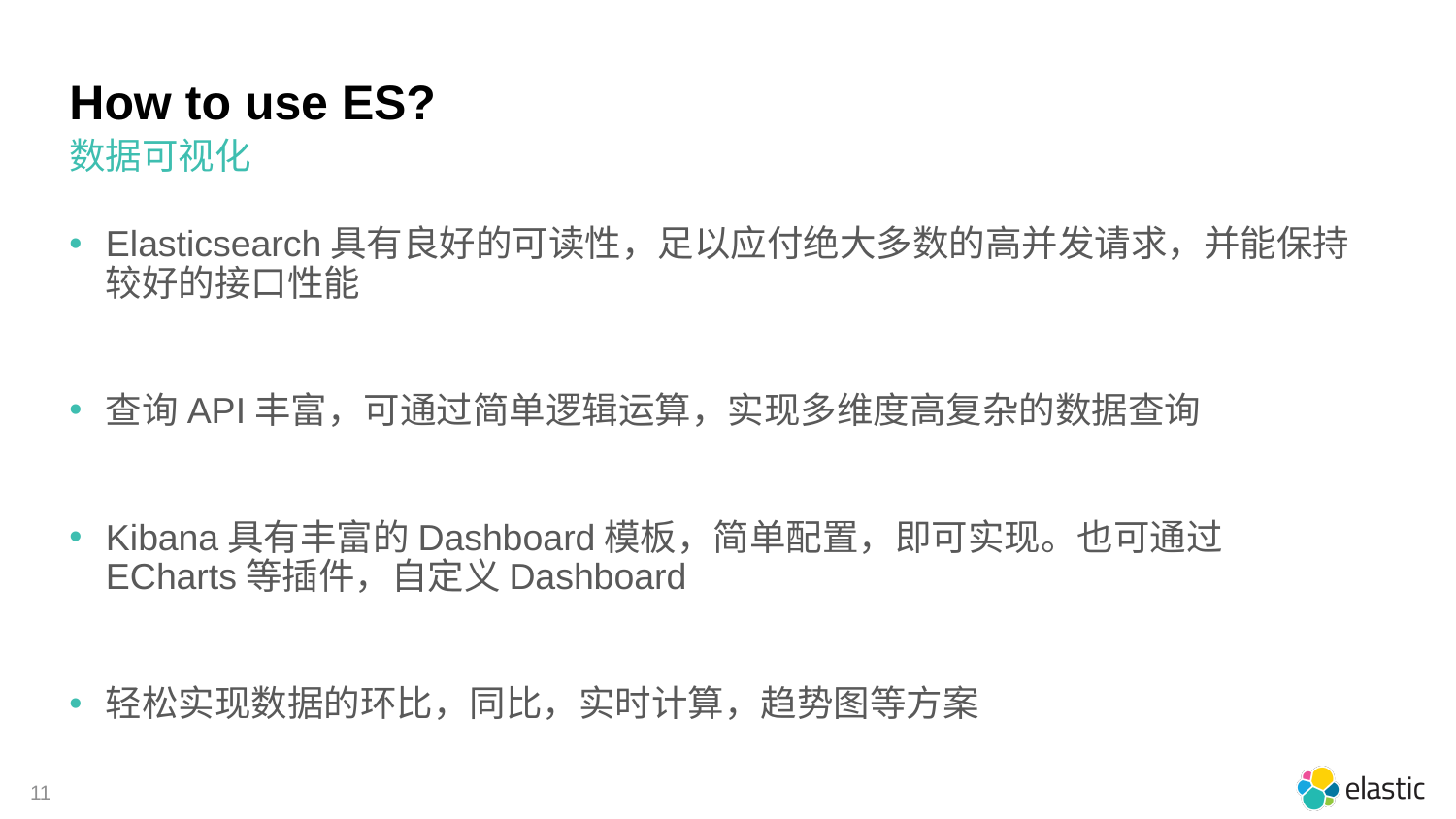

# How to use ES?
数据可视化

Elasticsearch具有良好的可读性，足以应付绝大多数的高并发请求，并能保持较好的接口性能

查询API丰富，可通过简单逻辑运算，实现多维度高复杂的数据查询

Kibana具有丰富的Dashboard模板，简单配置，即可实现。也可通过ECharts等插件，自定义Dashboard

轻松实现数据的环比，同比，实时计算，趋势图等方案